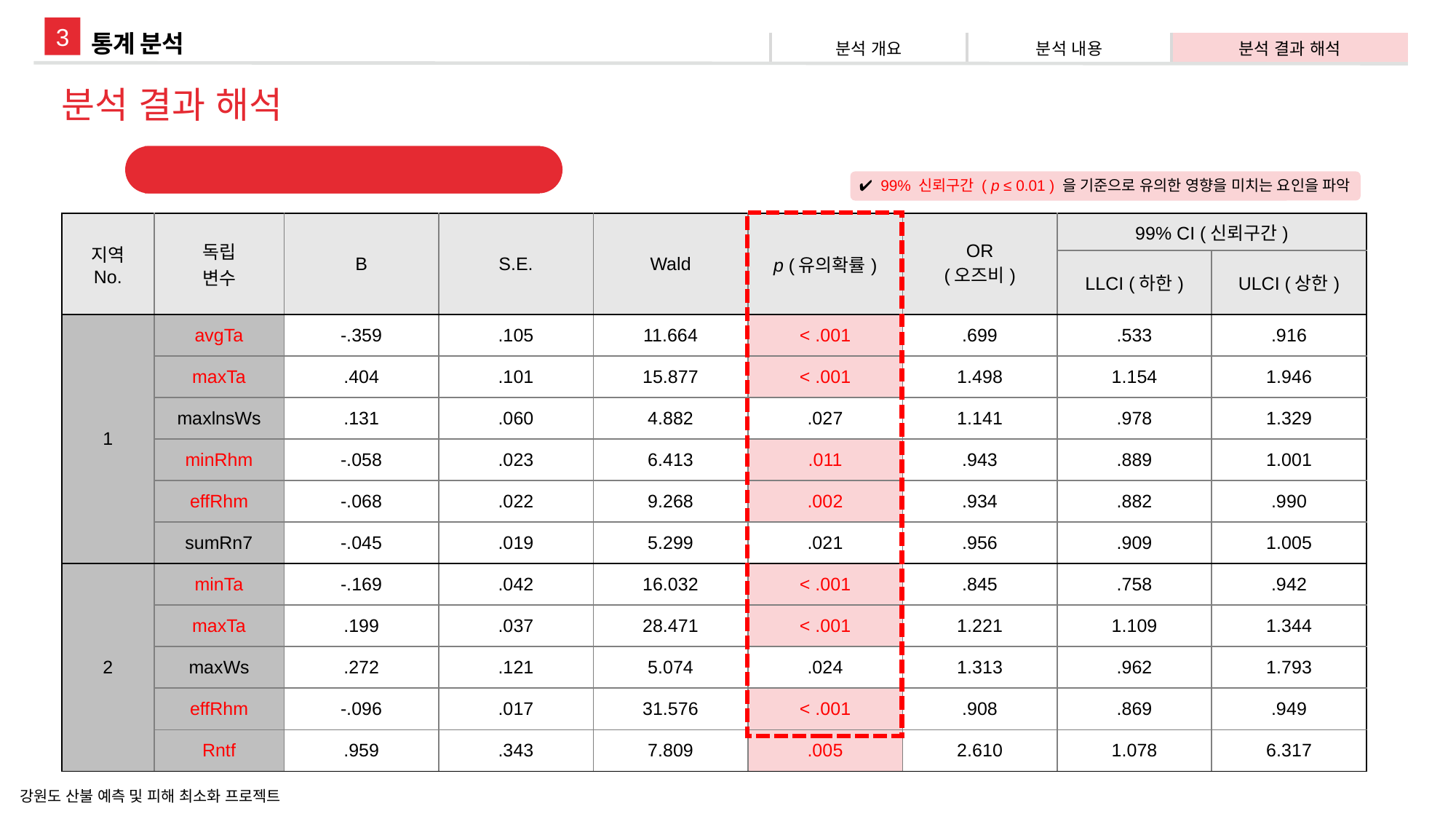

3
통계 분석
| 분석 개요 | 분석 내용 | 분석 결과 해석 |
| --- | --- | --- |
분석 결과 해석

지역별 산불 발생여부에 미치는 영향
✔  99% 신뢰구간 ( p ≤ 0.01 ) 을 기준으로 유의한 영향을 미치는 요인을 파악

| 지역 No. | 독립 변수 | B | S.E. | Wald | p (유의확률) | OR (오즈비) | 99% CI (신뢰구간) |  |
| --- | --- | --- | --- | --- | --- | --- | --- | --- |
|  |  |  |  |  |  |  | LLCI (하한) | ULCI (상한) |
| 1 | avgTa | -.359 | .105 | 11.664 | < .001 | .699 | .533 | .916 |
|  | maxTa | .404 | .101 | 15.877 | < .001 | 1.498 | 1.154 | 1.946 |
|  | maxlnsWs | .131 | .060 | 4.882 | .027 | 1.141 | .978 | 1.329 |
|  | minRhm | -.058 | .023 | 6.413 | .011 | .943 | .889 | 1.001 |
|  | effRhm | -.068 | .022 | 9.268 | .002 | .934 | .882 | .990 |
|  | sumRn7 | -.045 | .019 | 5.299 | .021 | .956 | .909 | 1.005 |
| 2 | minTa | -.169 | .042 | 16.032 | < .001 | .845 | .758 | .942 |
|  | maxTa | .199 | .037 | 28.471 | < .001 | 1.221 | 1.109 | 1.344 |
|  | maxWs | .272 | .121 | 5.074 | .024 | 1.313 | .962 | 1.793 |
|  | effRhm | -.096 | .017 | 31.576 | < .001 | .908 | .869 | .949 |
|  | Rntf | .959 | .343 | 7.809 | .005 | 2.610 | 1.078 | 6.317 |
강원도 산불 예측 및 피해 최소화 프로젝트